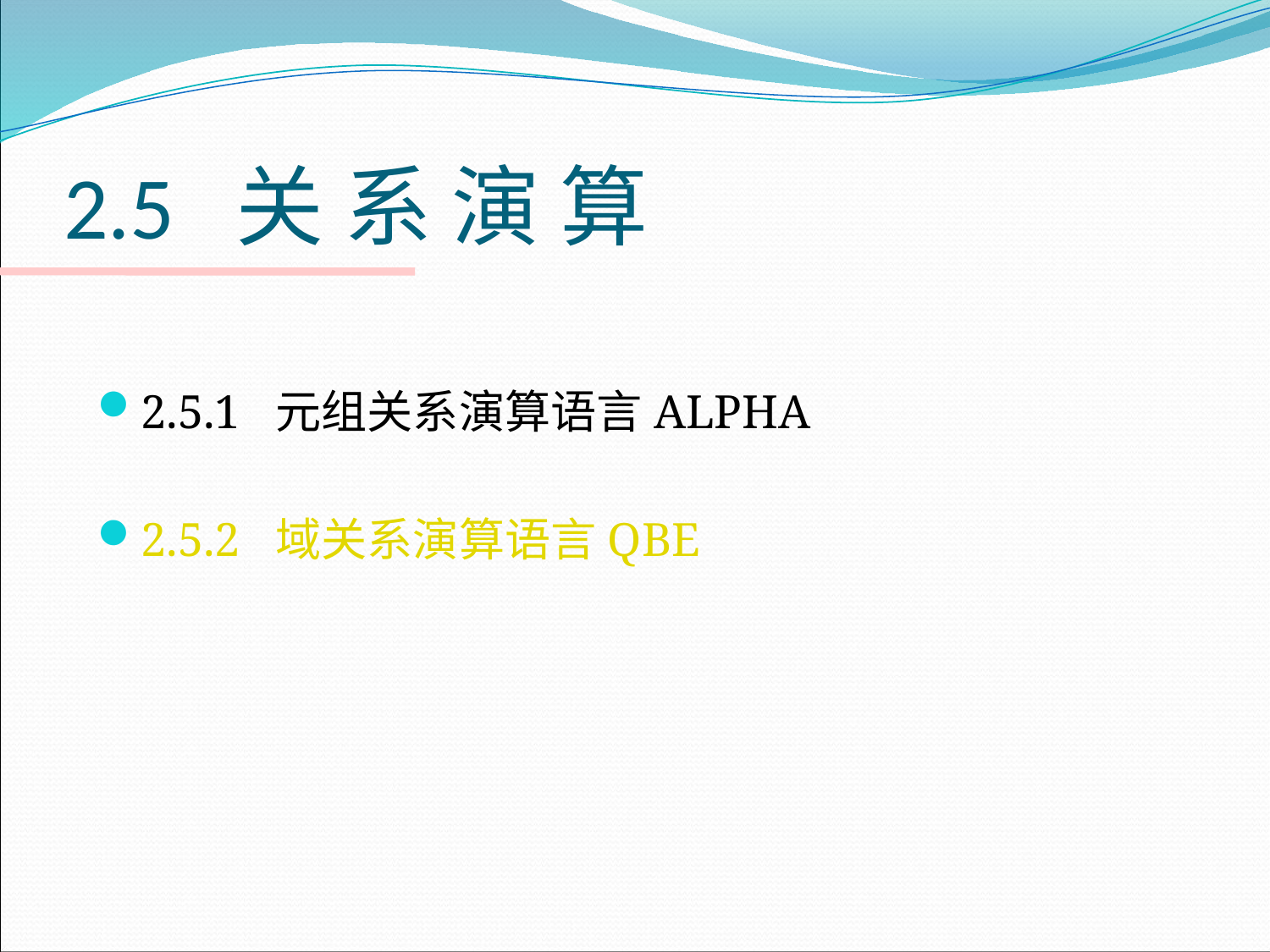

# 2.5  关 系 演 算
2.5.1  元组关系演算语言ALPHA

2.5.2  域关系演算语言QBE

224